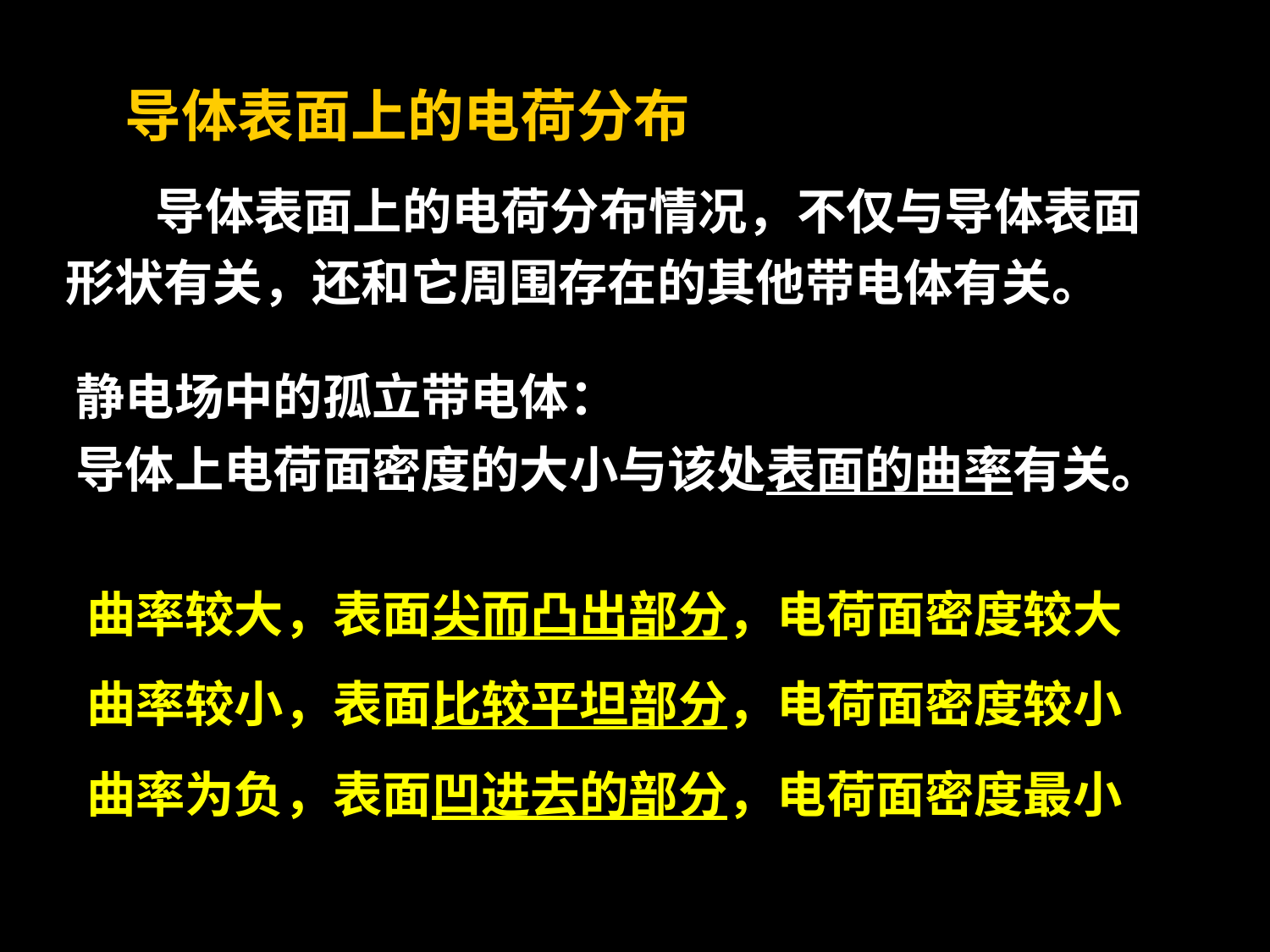

导体表面上的电荷分布
       导体表面上的电荷分布情况，不仅与导体表面形状有关，还和它周围存在的其他带电体有关。
静电场中的孤立带电体：
导体上电荷面密度的大小与该处表面的曲率有关。
曲率较大，表面尖而凸出部分，电荷面密度较大
曲率较小，表面比较平坦部分，电荷面密度较小
曲率为负，表面凹进去的部分，电荷面密度最小